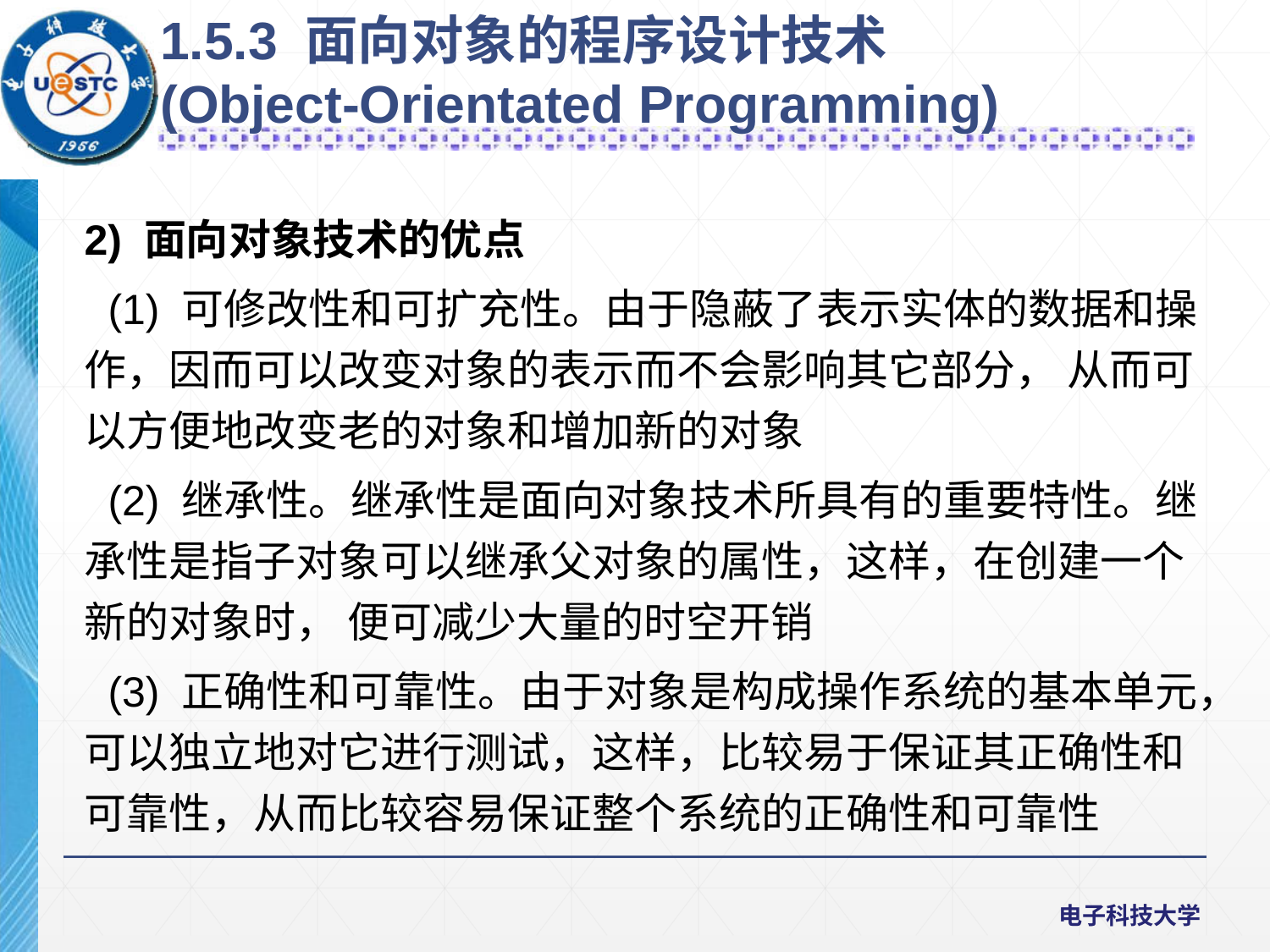

1.5.3 面向对象的程序设计技术
(Object-Orientated Programming)
2) 面向对象技术的优点
  (1) 可修改性和可扩充性。由于隐蔽了表示实体的数据和操作，因而可以改变对象的表示而不会影响其它部分， 从而可以方便地改变老的对象和增加新的对象
  (2) 继承性。继承性是面向对象技术所具有的重要特性。继承性是指子对象可以继承父对象的属性，这样，在创建一个新的对象时， 便可减少大量的时空开销
  (3) 正确性和可靠性。由于对象是构成操作系统的基本单元，可以独立地对它进行测试，这样，比较易于保证其正确性和可靠性，从而比较容易保证整个系统的正确性和可靠性